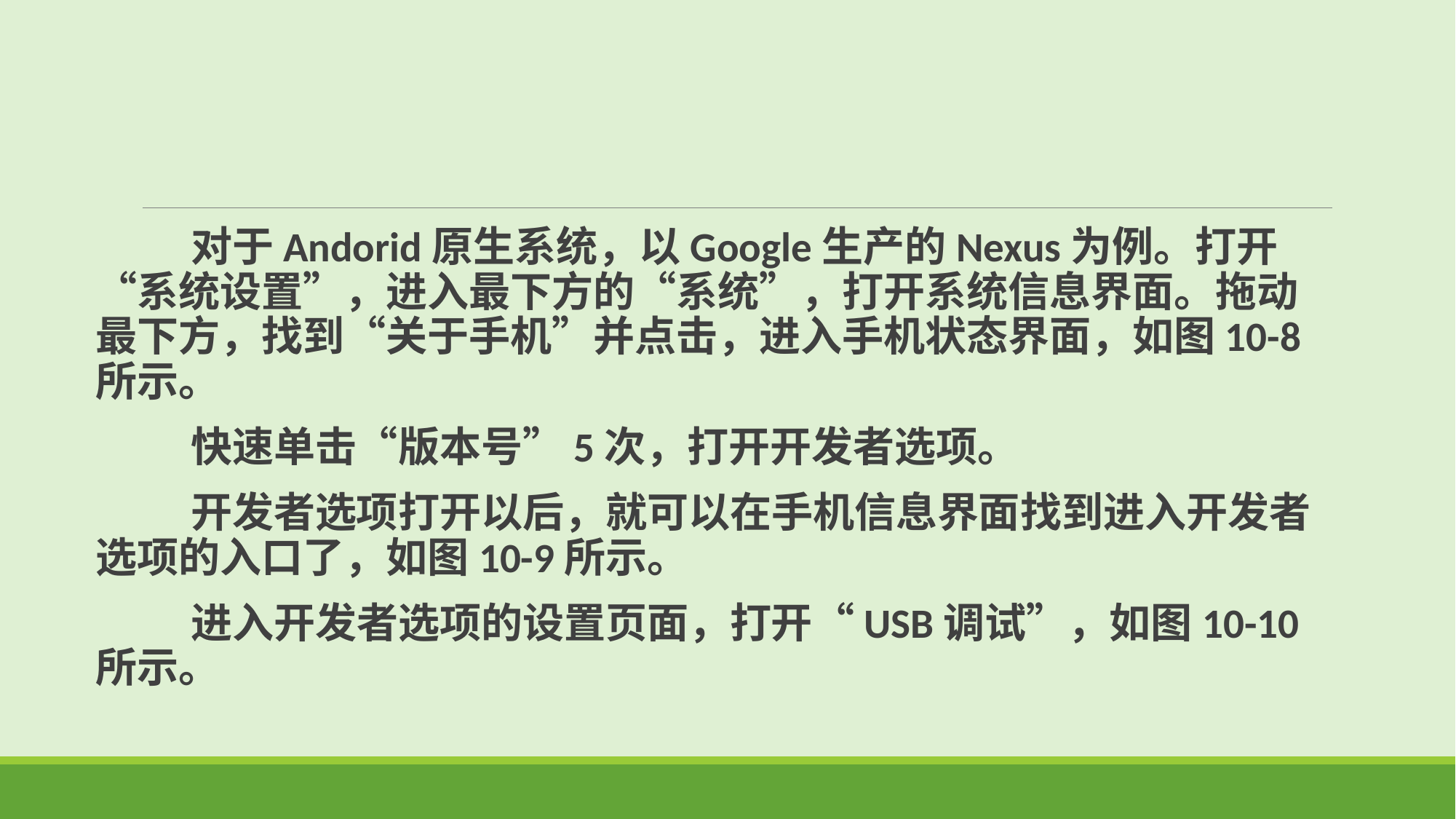

对于Andorid原生系统，以Google生产的Nexus为例。打开“系统设置”，进入最下方的“系统”，打开系统信息界面。拖动最下方，找到“关于手机”并点击，进入手机状态界面，如图10-8所示。
         快速单击“版本号”5次，打开开发者选项。
         开发者选项打开以后，就可以在手机信息界面找到进入开发者选项的入口了，如图10-9所示。
         进入开发者选项的设置页面，打开“USB调试”，如图10-10所示。